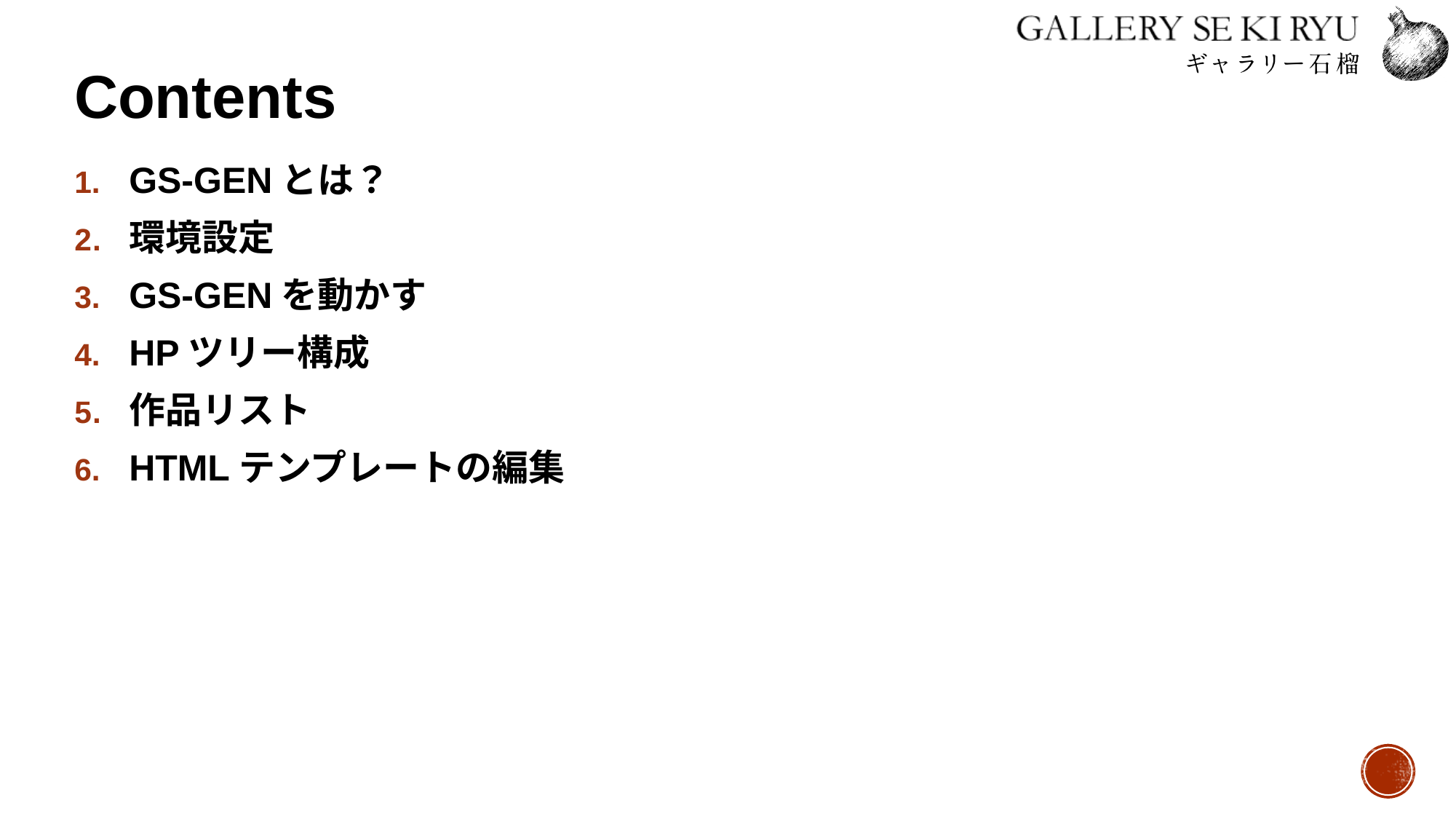

# Contents
GS-GENとは？
環境設定
GS-GENを動かす
HPツリー構成
作品リスト
HTMLテンプレートの編集